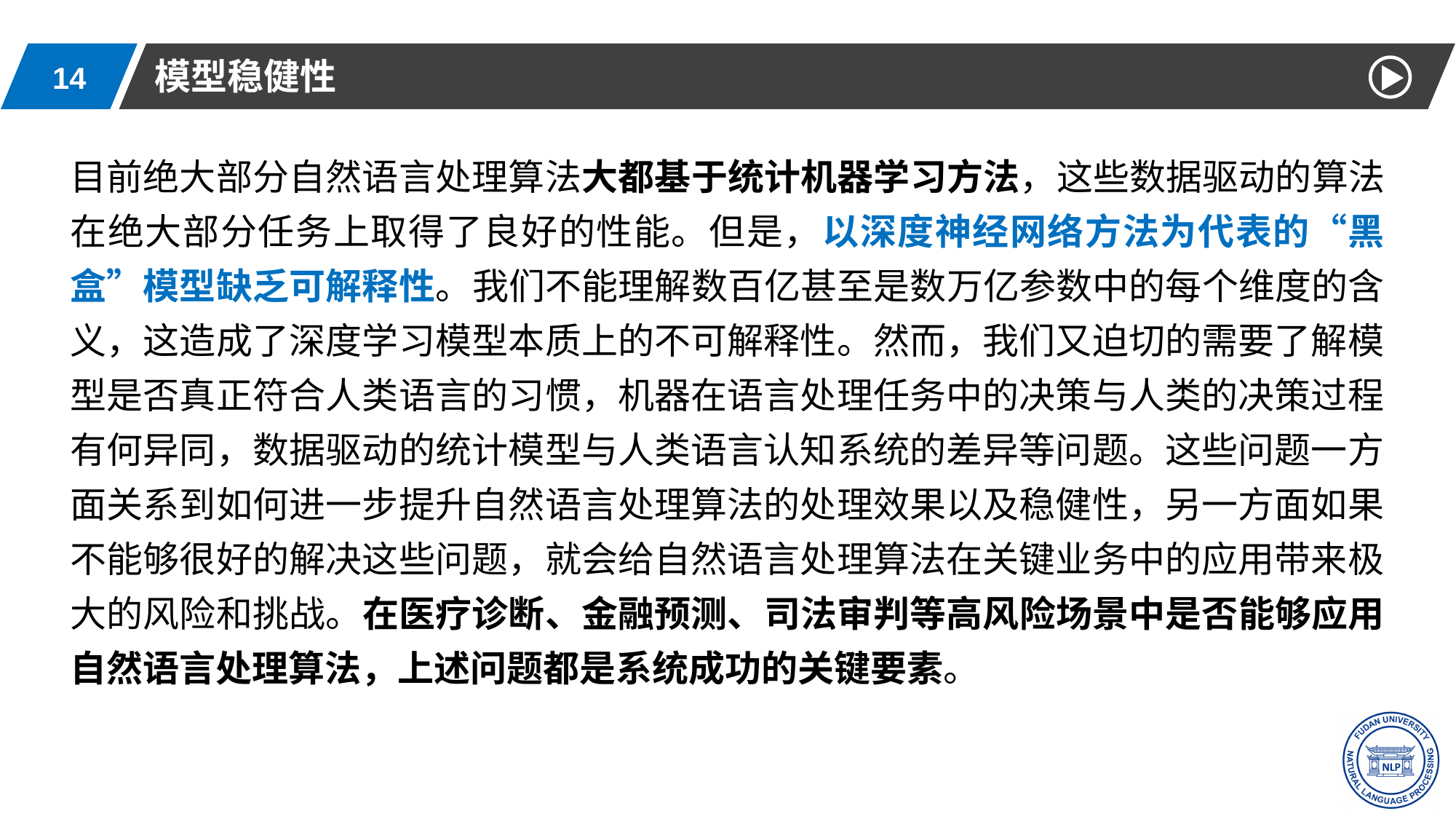

模型稳健性

14

目前绝大部分自然语言处理算法大都基于统计机器学习方法，这些数据驱动的算法在绝大部分任务上取得了良好的性能。但是，以深度神经网络方法为代表的“黑盒”模型缺乏可解释性。我们不能理解数百亿甚至是数万亿参数中的每个维度的含义，这造成了深度学习模型本质上的不可解释性。然而，我们又迫切的需要了解模型是否真正符合人类语言的习惯，机器在语言处理任务中的决策与人类的决策过程有何异同，数据驱动的统计模型与人类语言认知系统的差异等问题。这些问题一方面关系到如何进一步提升自然语言处理算法的处理效果以及稳健性，另一方面如果不能够很好的解决这些问题，就会给自然语言处理算法在关键业务中的应用带来极大的风险和挑战。在医疗诊断、金融预测、司法审判等高风险场景中是否能够应用自然语言处理算法，上述问题都是系统成功的关键要素。
3